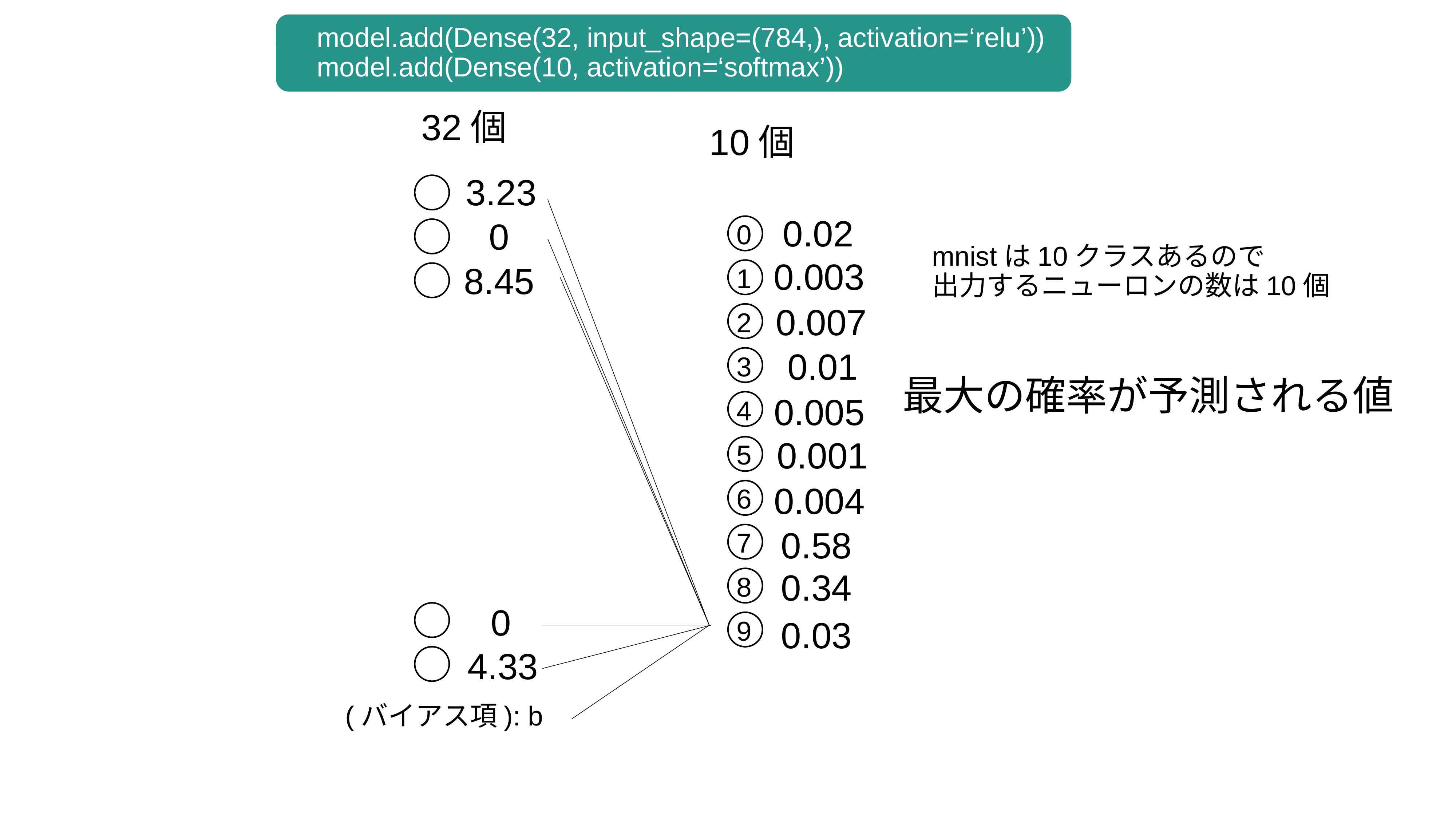

model.add(Dense(32, input_shape=(784,), activation=‘relu’))
model.add(Dense(10, activation=‘softmax’))
32個
10個
3.23

0.02
0

0

mnistは10クラスあるので
出力するニューロンの数は10個

0.003

8.45
1

0.007

2
0.01

3
最大の確率が予測される値
0.005

4
0.001

5
0.004

6
0.58

7
0.34

8
0

0.03
9
4.33

(バイアス項): b